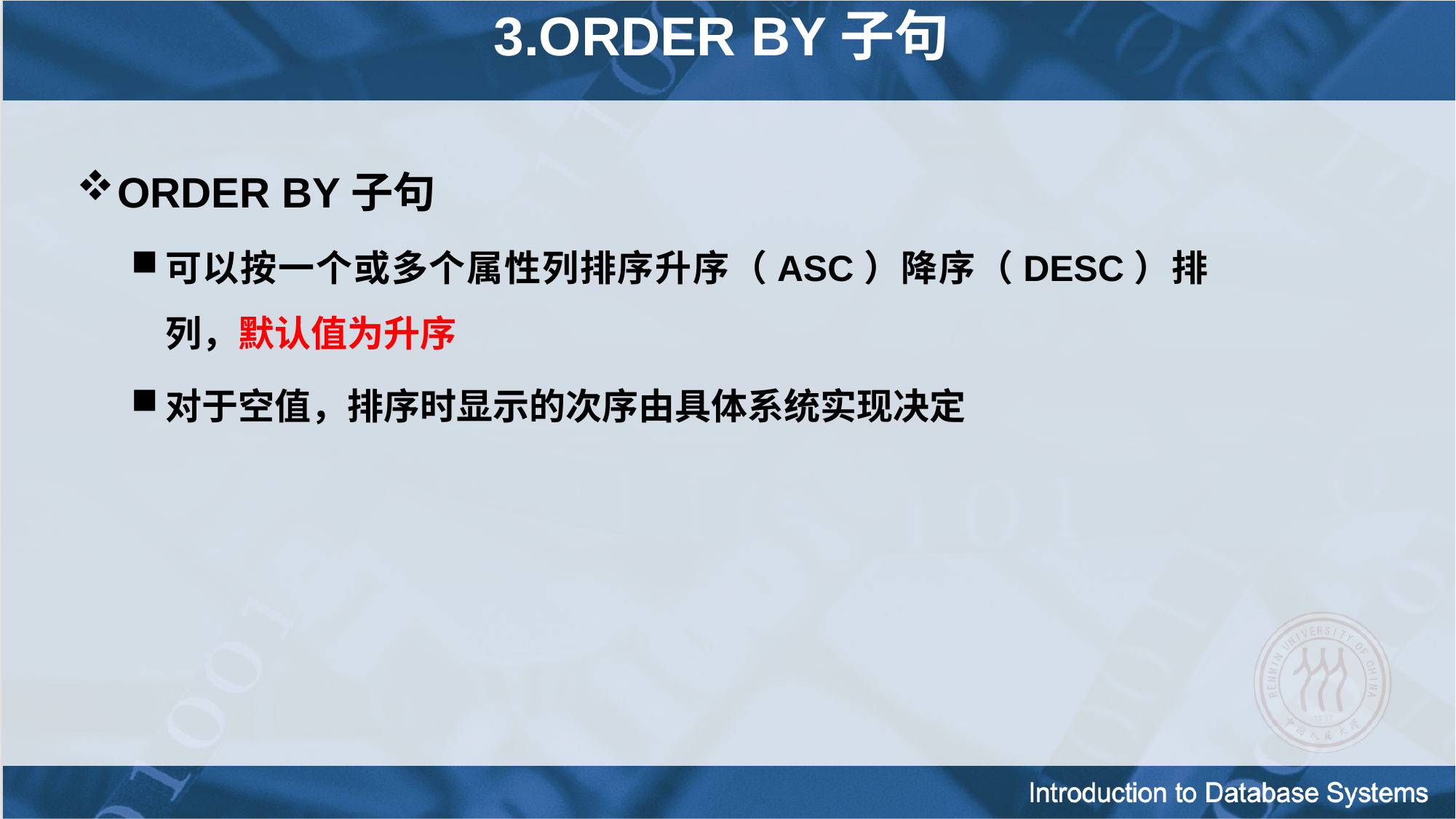

3.ORDER BY子句
ORDER BY子句
可以按一个或多个属性列排序升序（ASC）降序（DESC）排列，默认值为升序
对于空值，排序时显示的次序由具体系统实现决定